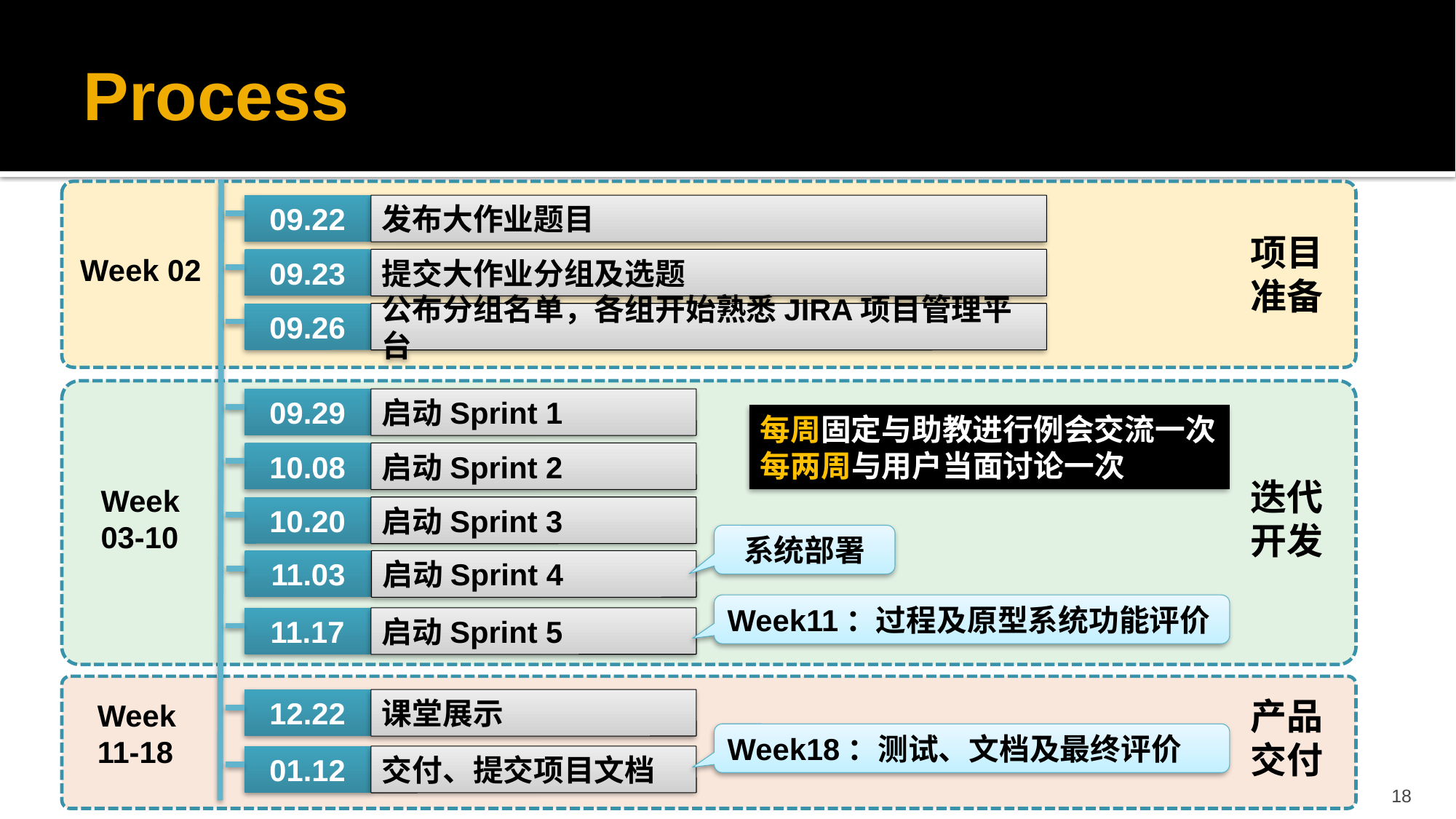

# Process

项目
准备
Week 02
09.22
发布大作业题目
09.23
提交大作业分组及选题
09.26
公布分组名单，各组开始熟悉JIRA项目管理平台

迭代
开发
Week
03-10
09.29
启动Sprint 1
10.08
启动Sprint 2
10.20
启动Sprint 3
11.03
启动Sprint 4
11.17
启动Sprint 5
每周固定与助教进行例会交流一次每两周与用户当面讨论一次
系统部署
Week11：过程及原型系统功能评价

产品
交付
Week
11-18
12.22
课堂展示
01.12
交付、提交项目文档
Week18：测试、文档及最终评价
18